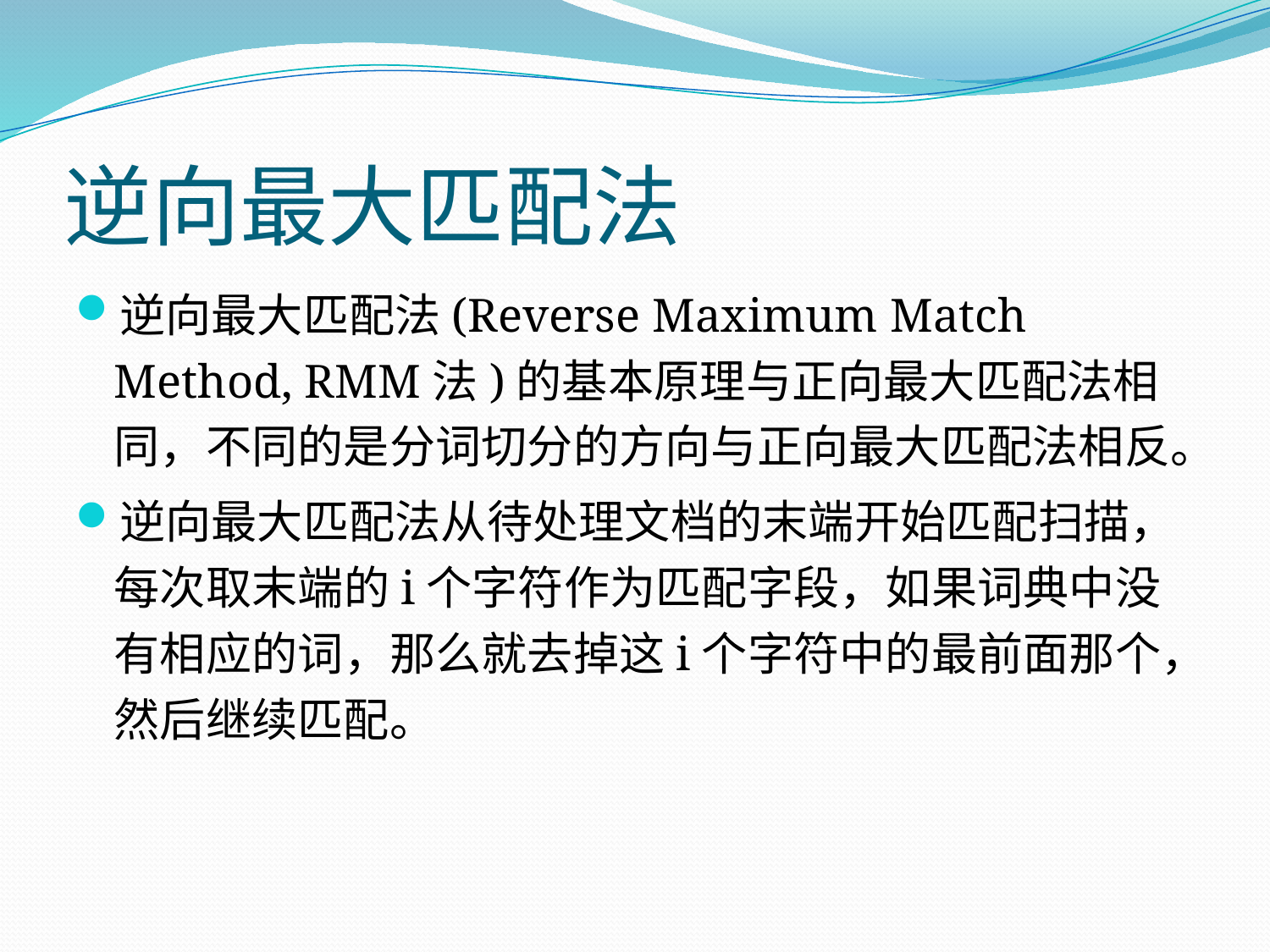

# 逆向最大匹配法
逆向最大匹配法(Reverse Maximum Match Method, RMM法)的基本原理与正向最大匹配法相同，不同的是分词切分的方向与正向最大匹配法相反。
逆向最大匹配法从待处理文档的末端开始匹配扫描，每次取末端的i个字符作为匹配字段，如果词典中没有相应的词，那么就去掉这i个字符中的最前面那个，然后继续匹配。